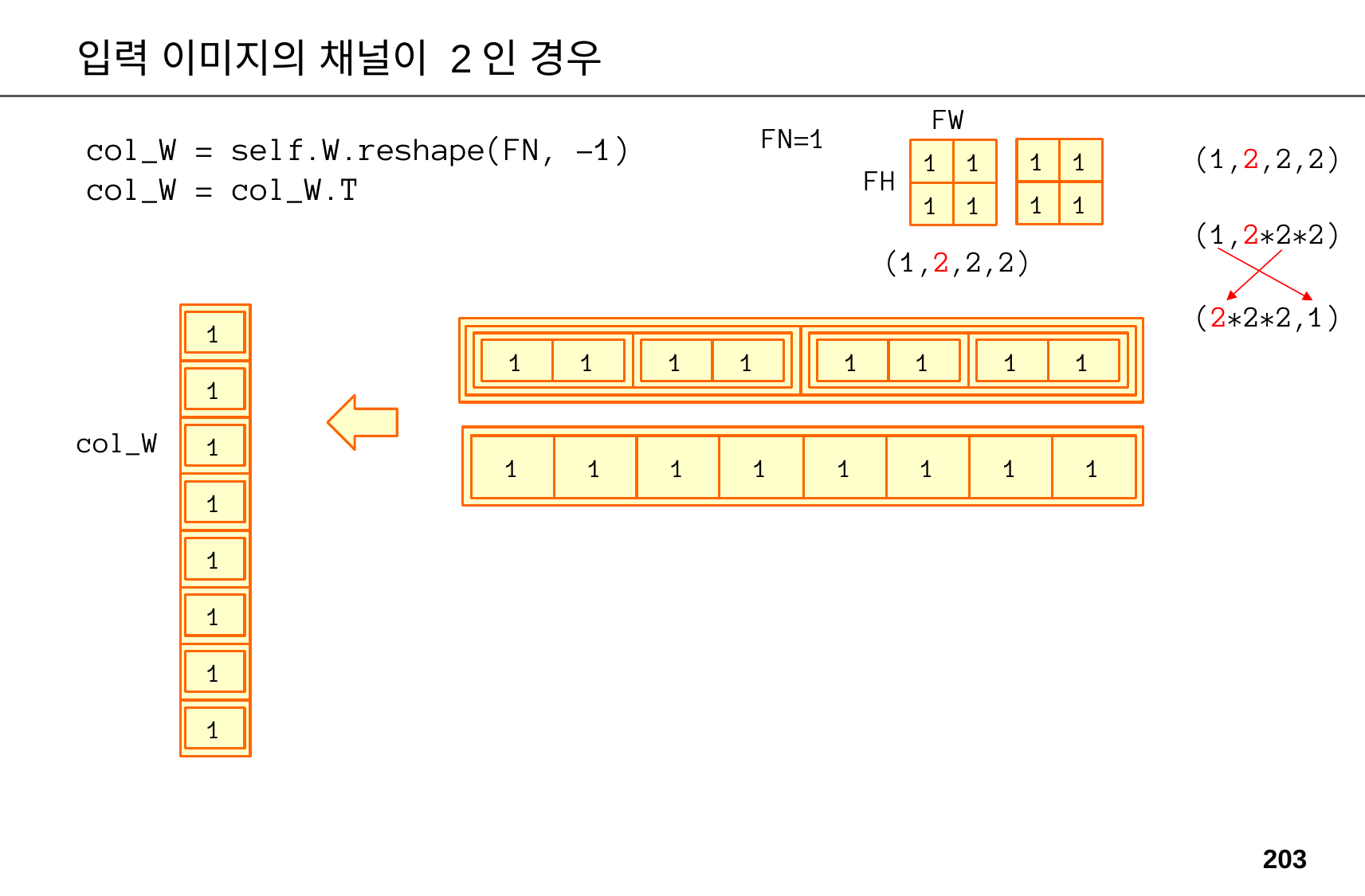

입력 이미지의 채널이 2인 경우
FW
FN=1
col_W = self.W.reshape(FN, -1)
col_W = col_W.T
(1,2,2,2)
1
1
1
1
FH
1
1
1
1
(1,2*2*2)
(1,2,2,2)
(2*2*2,1)

1

1

1

1

1
1
1
1

1
1
1
1

col_W

1
1
1
1
1
1
1
1

1

1

1

1